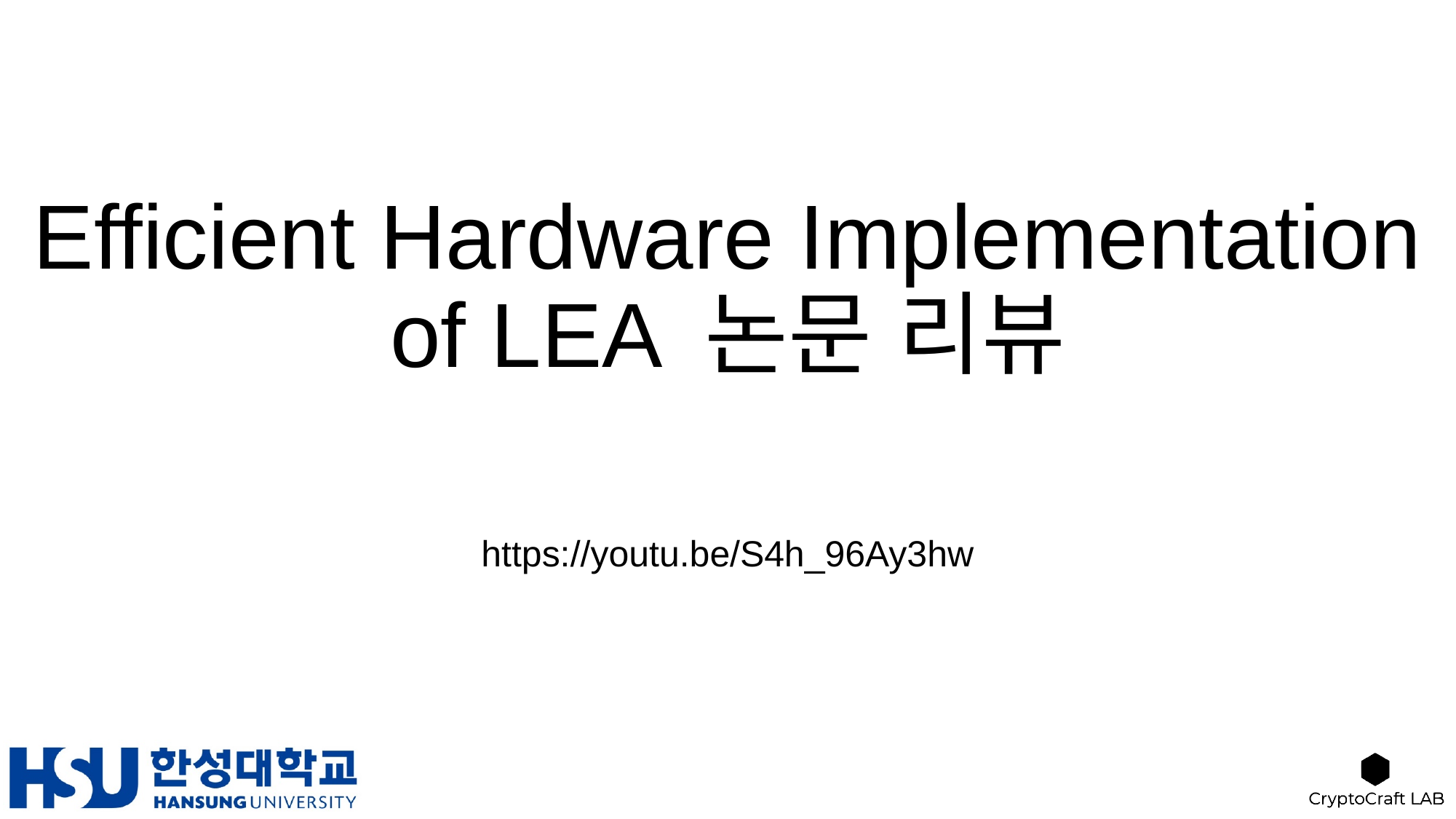

# Efficient Hardware Implementation of LEA 논문 리뷰
https://youtu.be/S4h_96Ay3hw